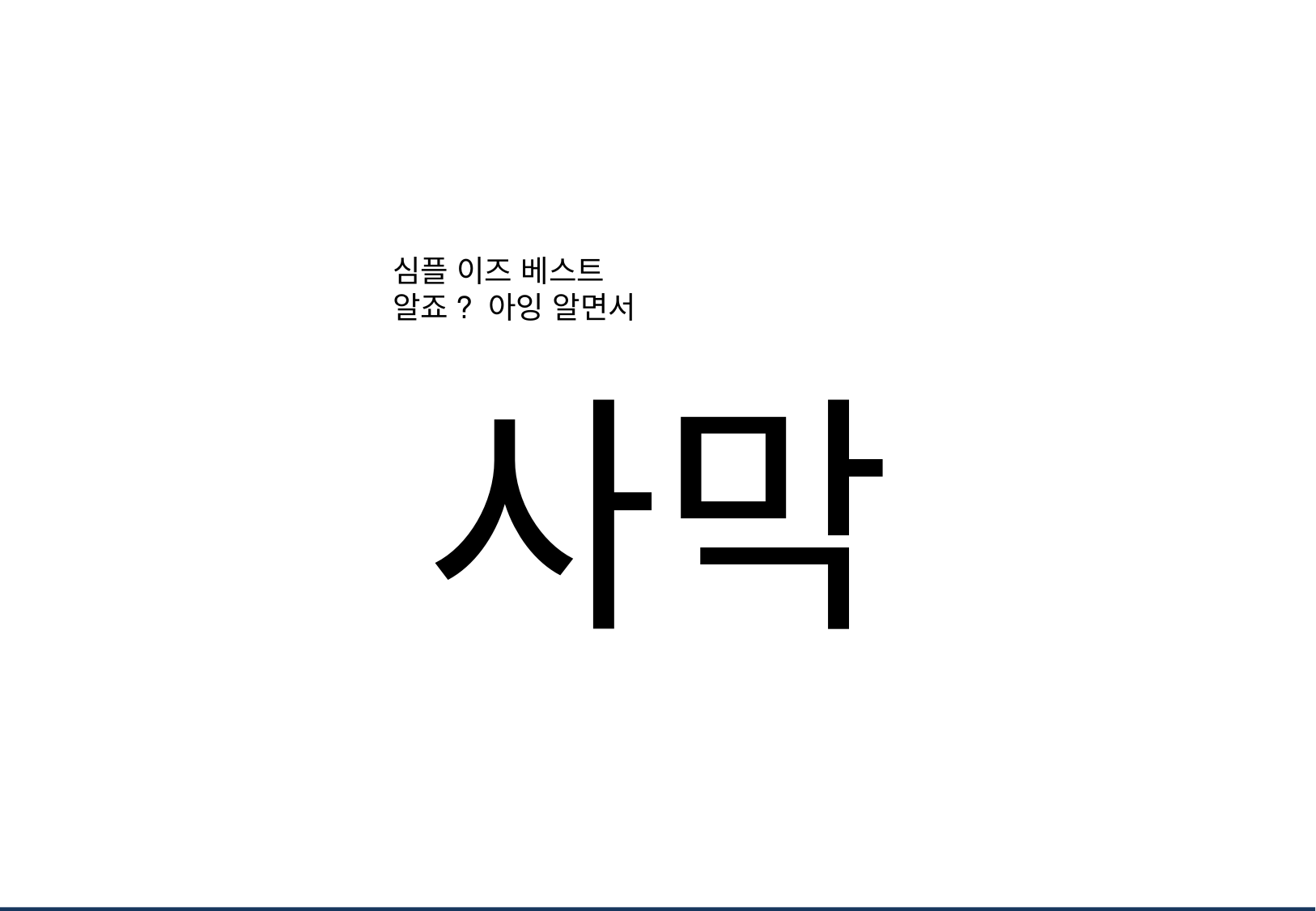

심플 이즈 베스트
알죠? 아잉 알면서
사막